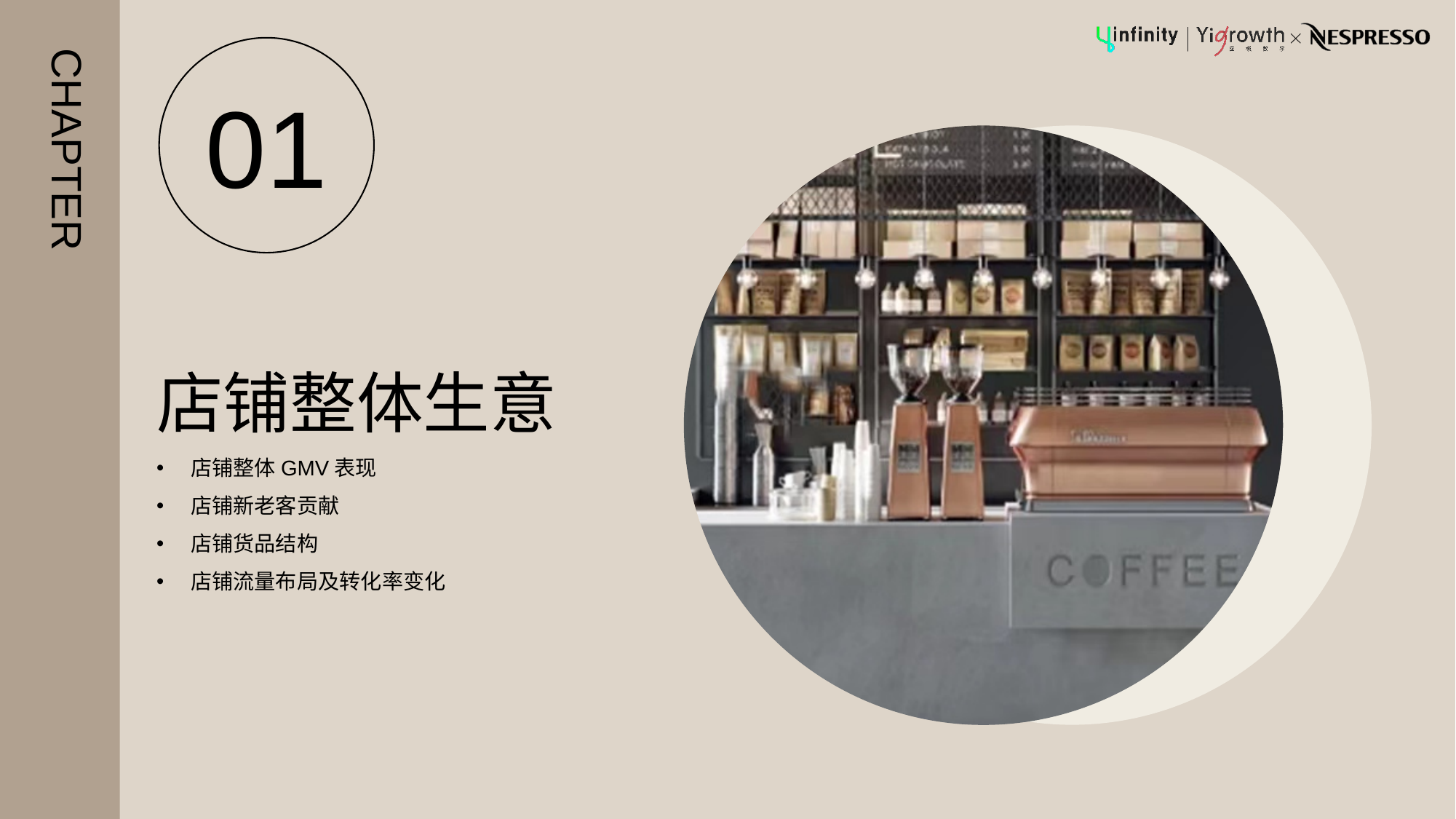

店铺整体生意
店铺整体GMV表现
店铺新老客贡献
店铺货品结构
店铺流量布局及转化率变化